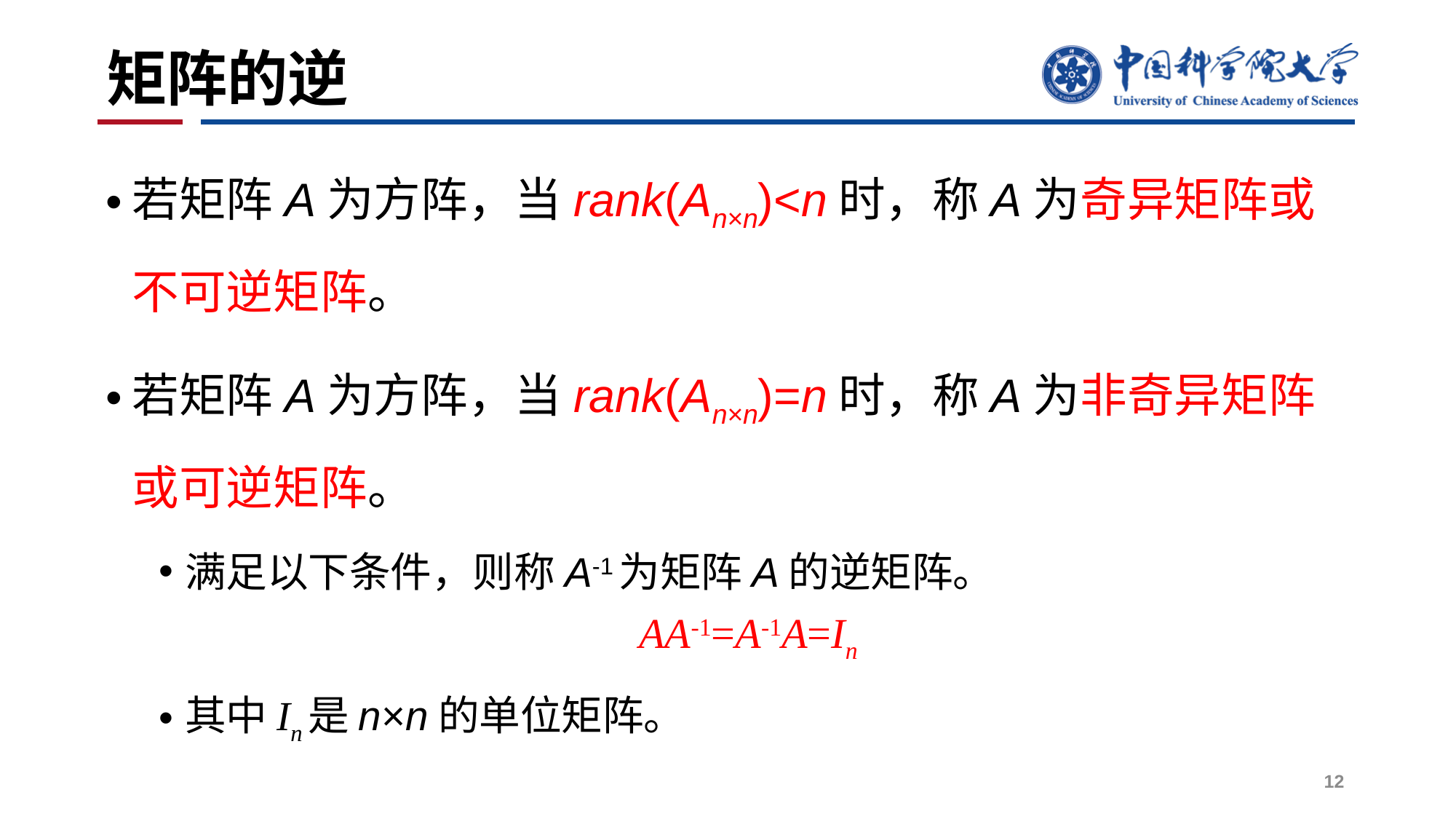

# 矩阵的逆
若矩阵A为方阵，当rank(An×n)<n时，称A为奇异矩阵或不可逆矩阵。
若矩阵A为方阵，当rank(An×n)=n时，称A为非奇异矩阵或可逆矩阵。
满足以下条件，则称A-1为矩阵A的逆矩阵。

其中In是n×n的单位矩阵。

AA-1=A-1A=In
12